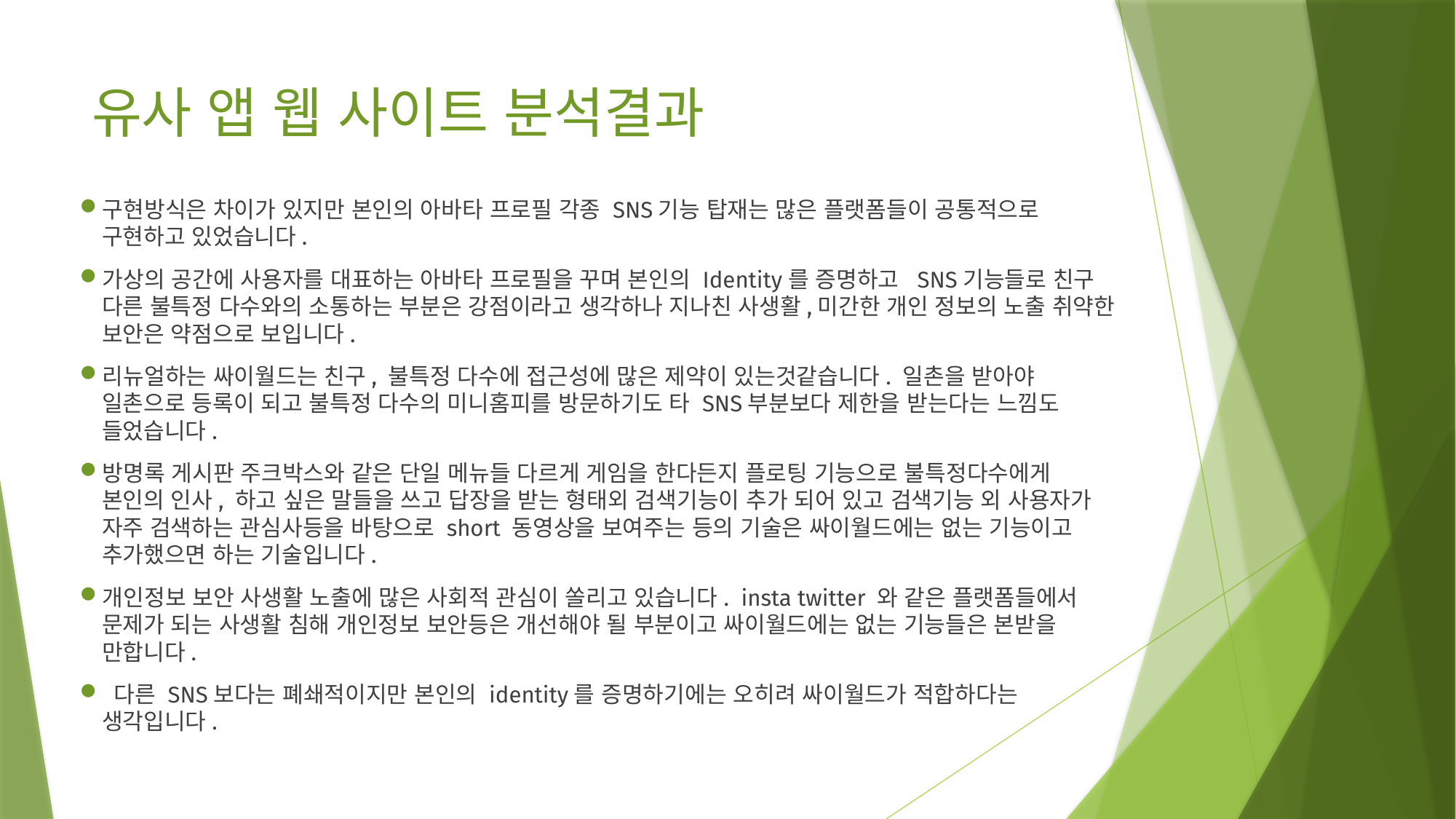

# 유사 앱 웹 사이트 분석결과
구현방식은 차이가 있지만 본인의 아바타 프로필 각종 SNS기능 탑재는 많은 플랫폼들이 공통적으로 구현하고 있었습니다.
가상의 공간에 사용자를 대표하는 아바타 프로필을 꾸며 본인의 Identity를 증명하고  SNS기능들로 친구 다른 불특정 다수와의 소통하는 부분은 강점이라고 생각하나 지나친 사생활,미간한 개인 정보의 노출 취약한 보안은 약점으로 보입니다.
리뉴얼하는 싸이월드는 친구, 불특정 다수에 접근성에 많은 제약이 있는것같습니다. 일촌을 받아야 일촌으로 등록이 되고 불특정 다수의 미니홈피를 방문하기도 타 SNS부분보다 제한을 받는다는 느낌도 들었습니다.
방명록 게시판 주크박스와 같은 단일 메뉴들 다르게 게임을 한다든지 플로팅 기능으로 불특정다수에게 본인의 인사, 하고 싶은 말들을 쓰고 답장을 받는 형태외 검색기능이 추가 되어 있고 검색기능 외 사용자가 자주 검색하는 관심사등을 바탕으로 short 동영상을 보여주는 등의 기술은 싸이월드에는 없는 기능이고 추가했으면 하는 기술입니다.
개인정보 보안 사생활 노출에 많은 사회적 관심이 쏠리고 있습니다.  insta twitter 와 같은 플랫폼들에서 문제가 되는 사생활 침해 개인정보 보안등은 개선해야 될 부분이고 싸이월드에는 없는 기능들은 본받을 만합니다.
 다른 SNS보다는 폐쇄적이지만 본인의 identity를 증명하기에는 오히려 싸이월드가 적합하다는 생각입니다.